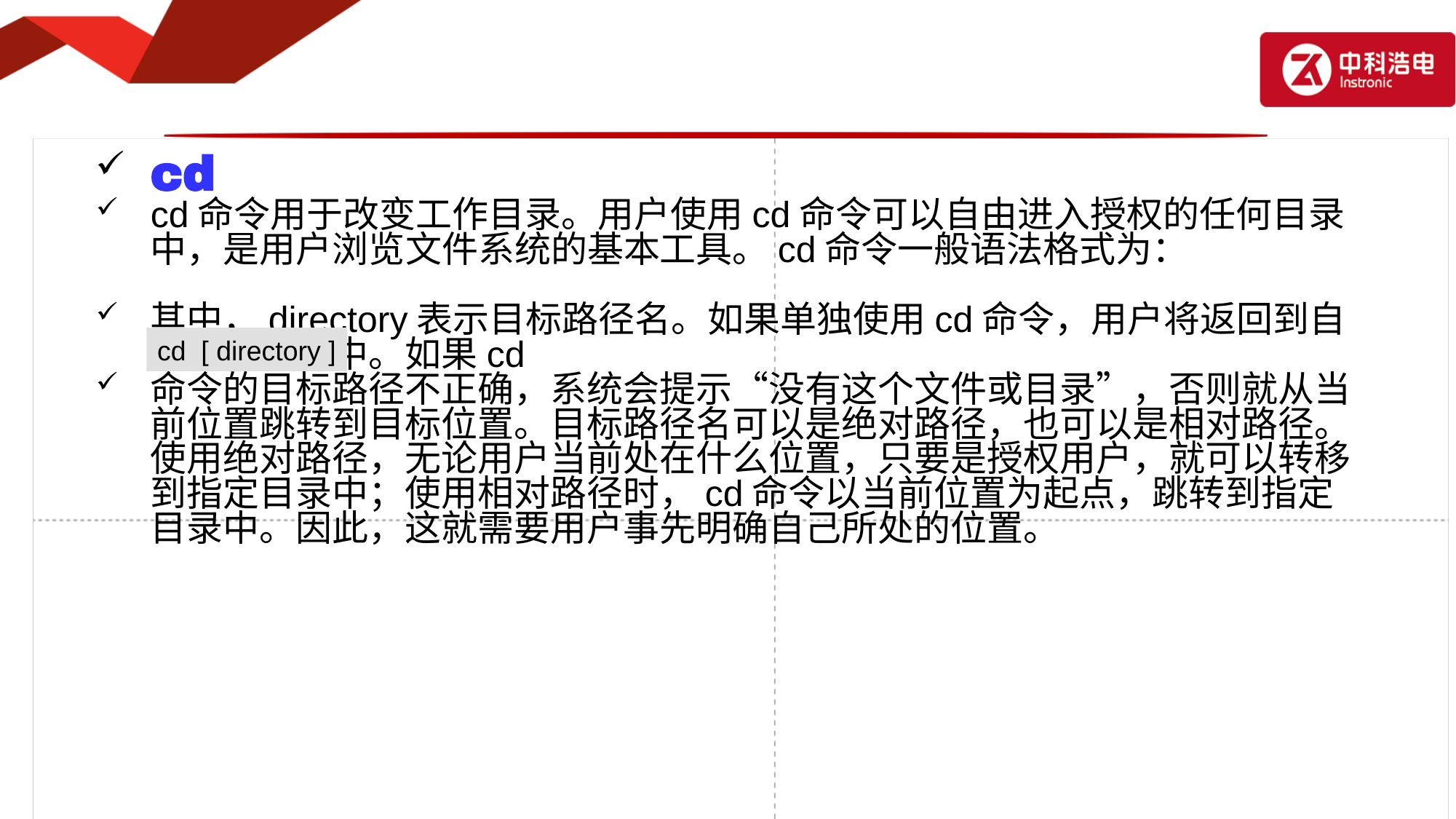

cd
cd命令用于改变工作目录。用户使用cd命令可以自由进入授权的任何目录中，是用户浏览文件系统的基本工具。cd命令一般语法格式为：

其中，directory表示目标路径名。如果单独使用cd命令，用户将返回到自己的主目录中。如果cd
命令的目标路径不正确，系统会提示“没有这个文件或目录”，否则就从当前位置跳转到目标位置。目标路径名可以是绝对路径，也可以是相对路径。使用绝对路径，无论用户当前处在什么位置，只要是授权用户，就可以转移到指定目录中；使用相对路径时，cd命令以当前位置为起点，跳转到指定目录中。因此，这就需要用户事先明确自己所处的位置。
cd  [ directory ]